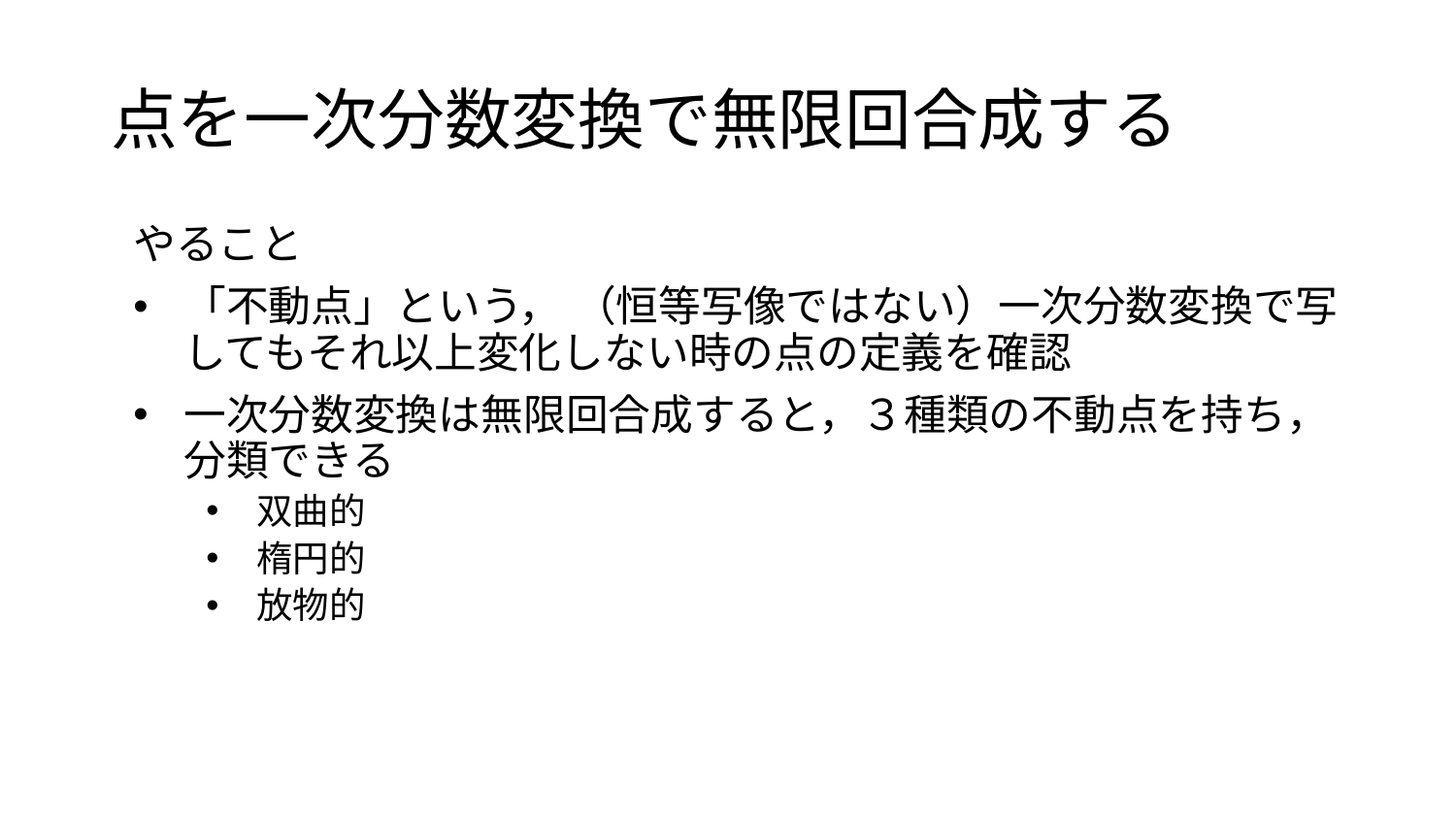

# 点を一次分数変換で無限回合成する
やること
「不動点」という， （恒等写像ではない）一次分数変換で写してもそれ以上変化しない時の点の定義を確認
一次分数変換は無限回合成すると，３種類の不動点を持ち，分類できる
双曲的
楕円的
放物的